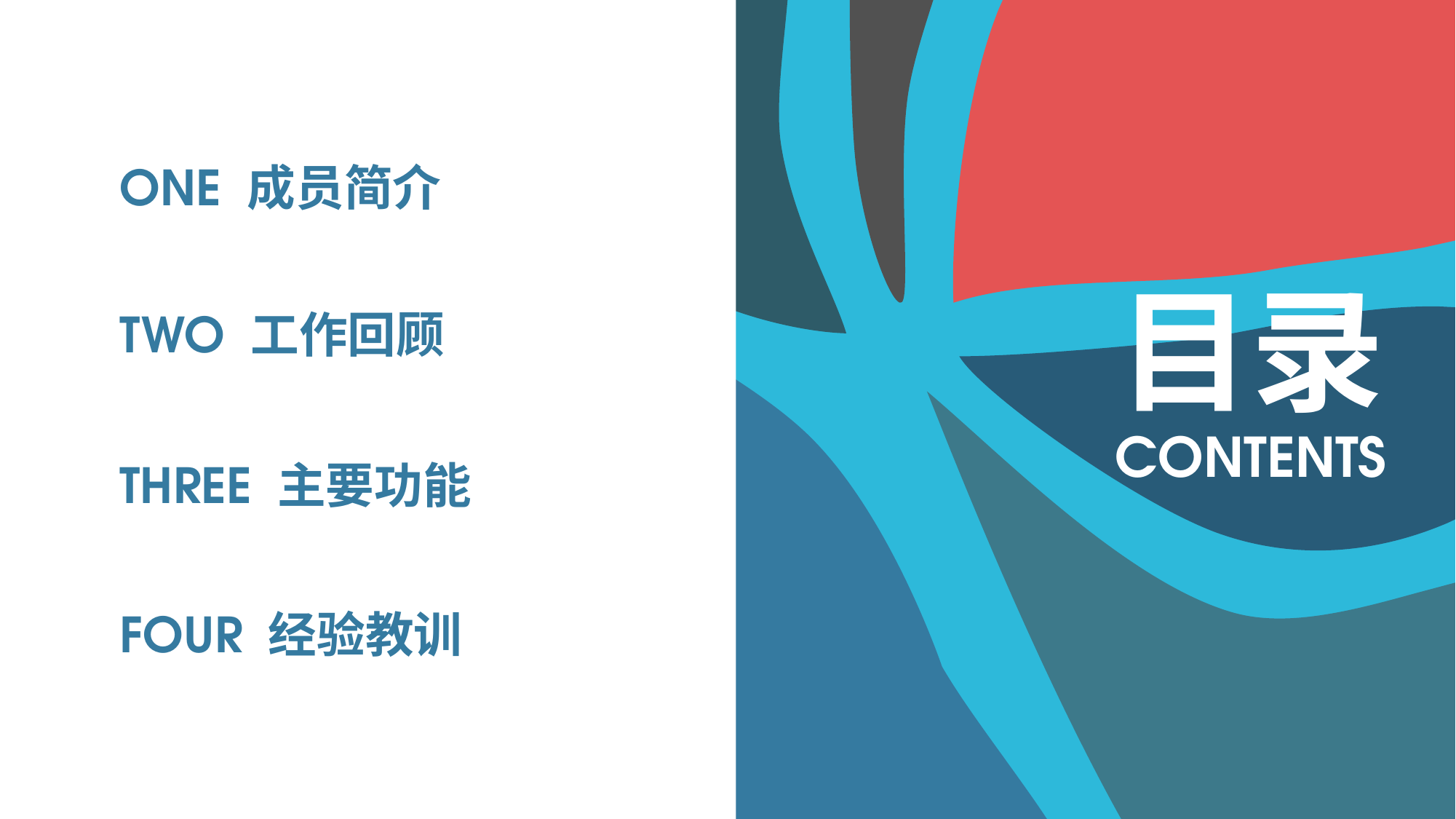

ONE 成员简介
目录
TWO 工作回顾

CONTENTS
THREE 主要功能
FOUR 经验教训